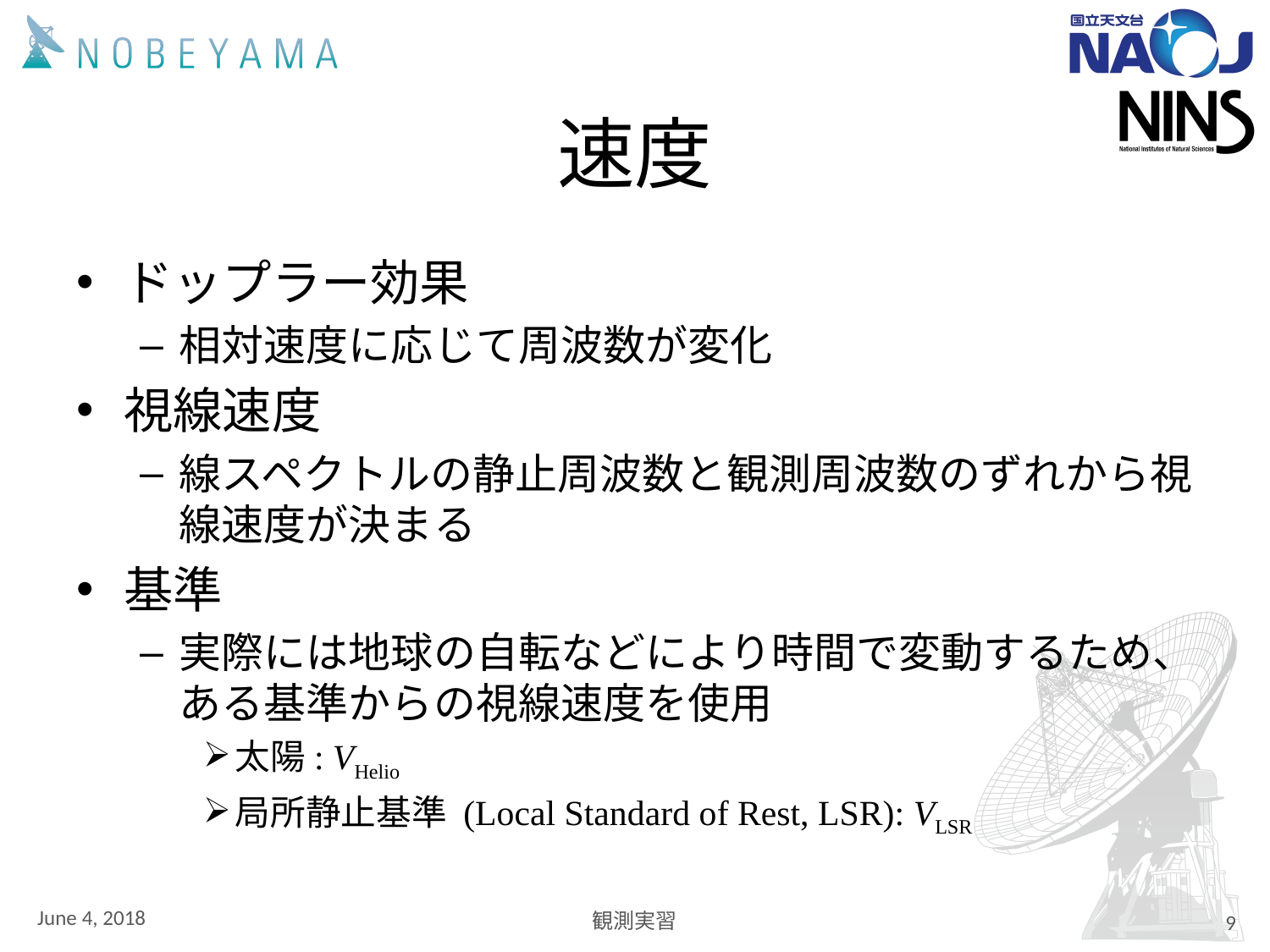

# 速度
ドップラー効果
相対速度に応じて周波数が変化
視線速度
線スペクトルの静止周波数と観測周波数のずれから視線速度が決まる
基準
実際には地球の自転などにより時間で変動するため、ある基準からの視線速度を使用
太陽: VHelio
局所静止基準 (Local Standard of Rest, LSR): VLSR
June 4, 2018
観測実習
9